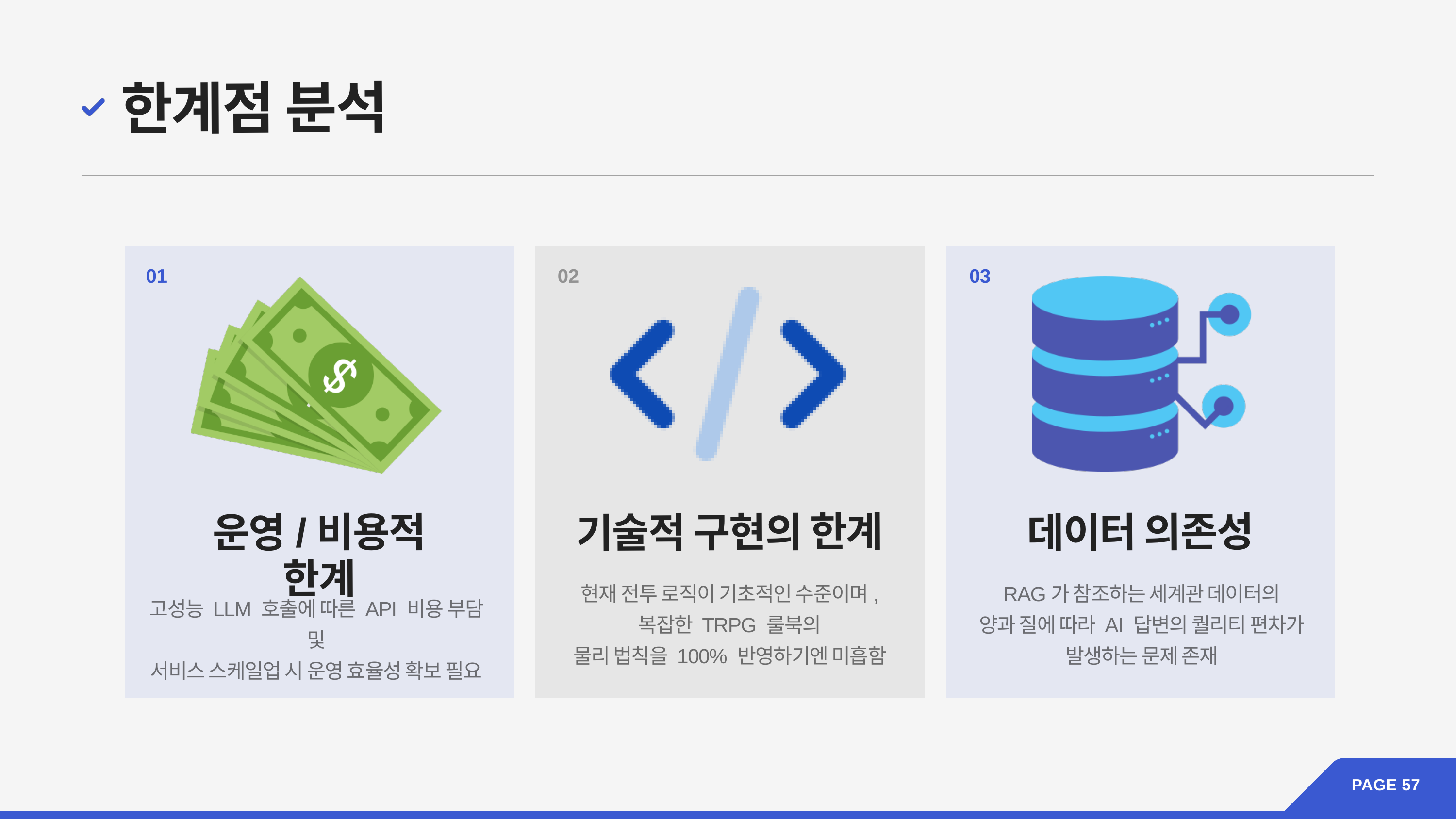

한계점 분석

01
02
03

데이터 의존성
기술적 구현의 한계
운영/비용적 한계
현재 전투 로직이 기초적인 수준이며,
복잡한 TRPG 룰북의
물리 법칙을 100% 반영하기엔 미흡함
RAG가 참조하는 세계관 데이터의
양과 질에 따라 AI 답변의 퀄리티 편차가
발생하는 문제 존재
고성능 LLM 호출에 따른 API 비용 부담 및
서비스 스케일업 시 운영 효율성 확보 필요

PAGE 57